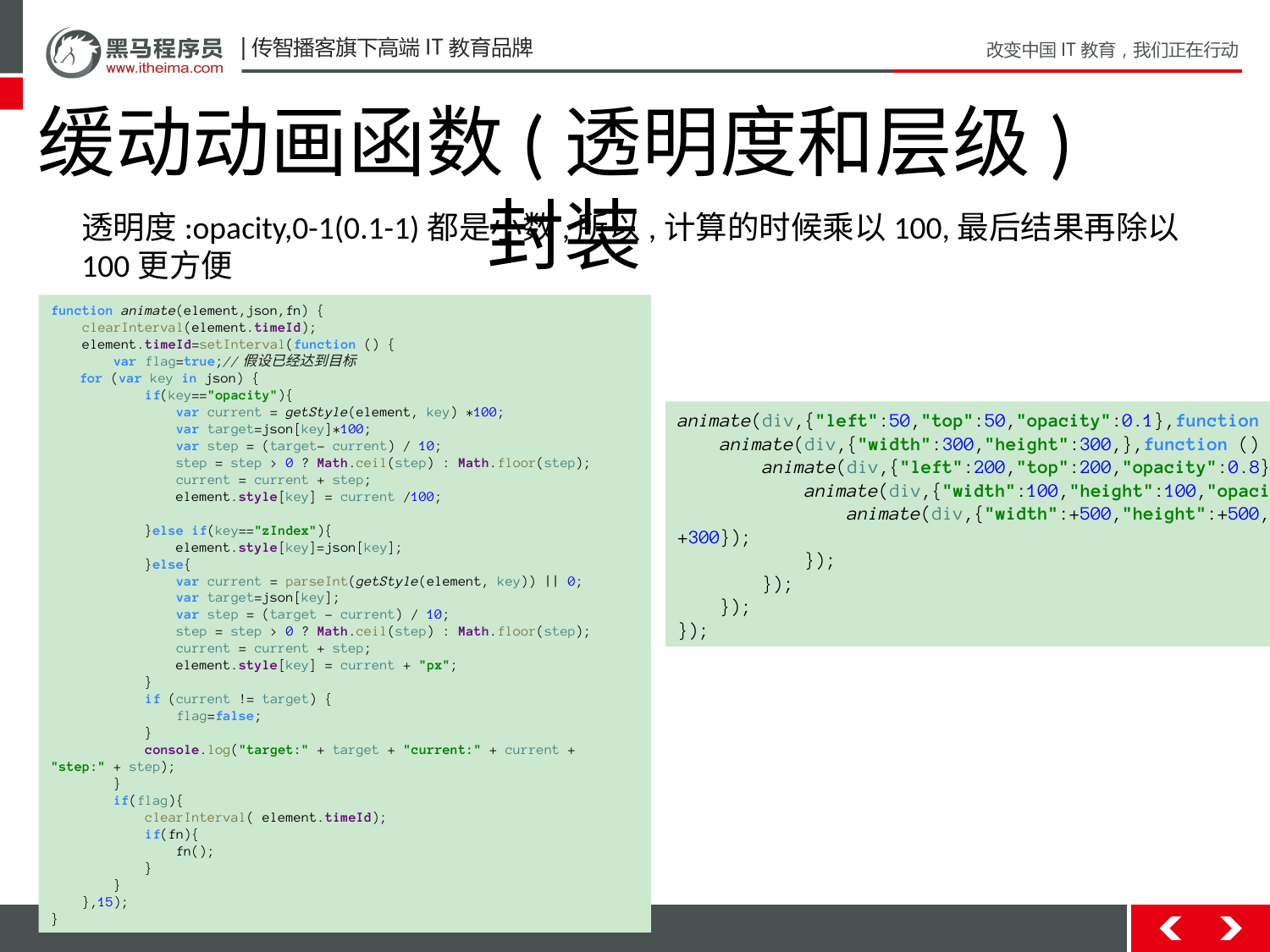

缓动动画函数(透明度和层级)封装
透明度:opacity,0-1(0.1-1)都是小数,所以,计算的时候乘以100,最后结果再除以100更方便
function animate(element,json,fn) {
    clearInterval(element.timeId);
    element.timeId=setInterval(function () {
        var flag=true;//假设已经达到目标
        for (var key in json) {
            if(key=="opacity"){
                var current = getStyle(element, key) *100;
                var target=json[key]*100;
                var step = (target- current) / 10;
                step = step > 0 ? Math.ceil(step) : Math.floor(step);
                current = current + step;
                element.style[key] = current /100;
            }else if(key=="zIndex"){
                element.style[key]=json[key];
            }else{
                var current = parseInt(getStyle(element, key)) || 0;
                var target=json[key];
                var step = (target - current) / 10;
                step = step > 0 ? Math.ceil(step) : Math.floor(step);
                current = current + step;
                element.style[key] = current + "px";
            }
            if (current != target) {
                flag=false;
            }
            console.log("target:" + target + "current:" + current + "step:" + step);
        }
        if(flag){
            clearInterval( element.timeId);
            if(fn){
                fn();
            }
        }
    },15);
}
animate(div,{"left":50,"top":50,"opacity":0.1},function () {
    animate(div,{"width":300,"height":300,},function () {
        animate(div,{"left":200,"top":200,"opacity":0.8},function () {
            animate(div,{"width":100,"height":100,"opacity":0.1},function () {
                animate(div,{"width":+500,"height":+500,"left":+500,"top":+300});
            });
        });
    });
});